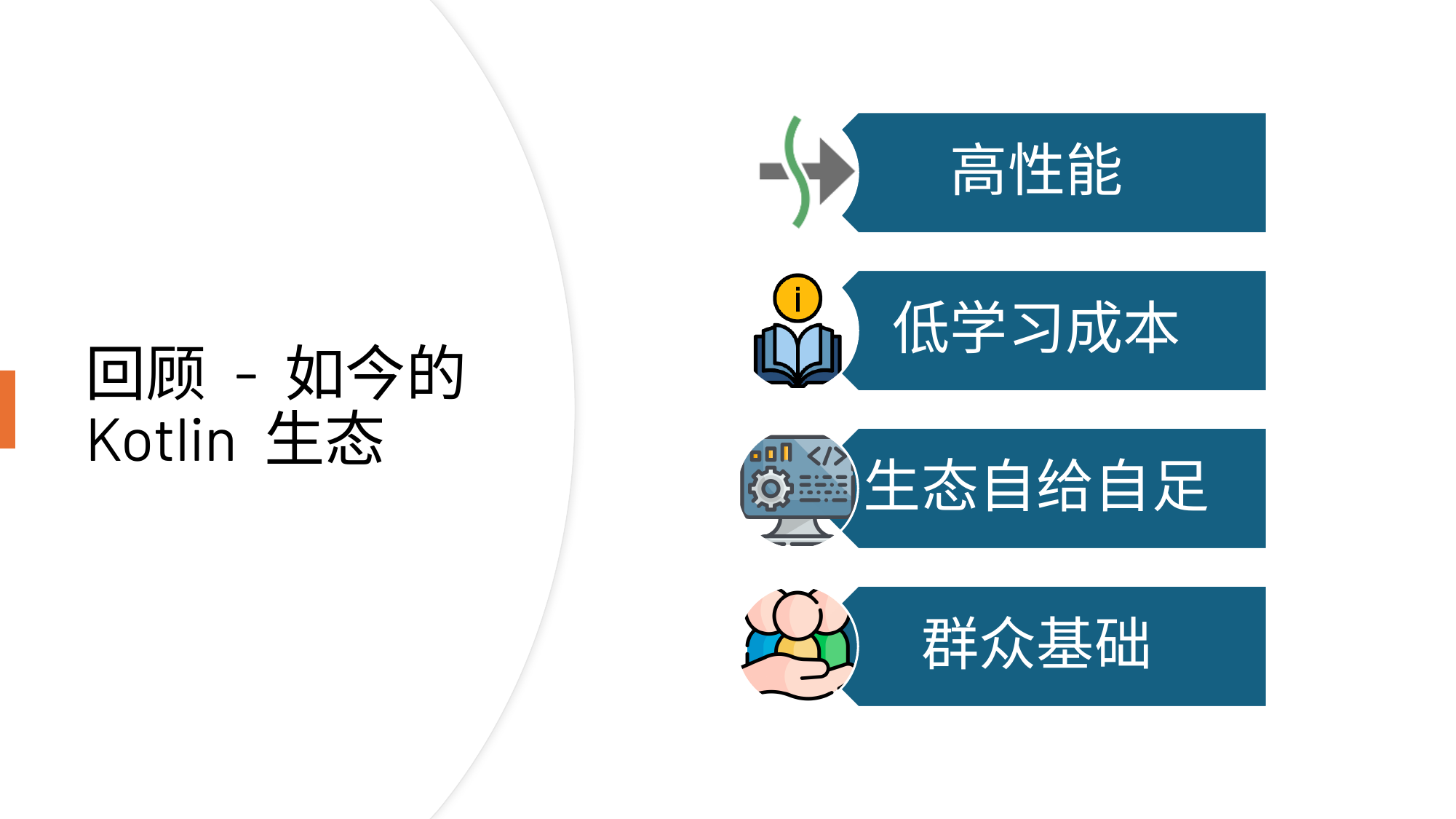

高性能
低学习成本
生态自给自足
群众基础
# 回顾 - 如今的 Kotlin 生态